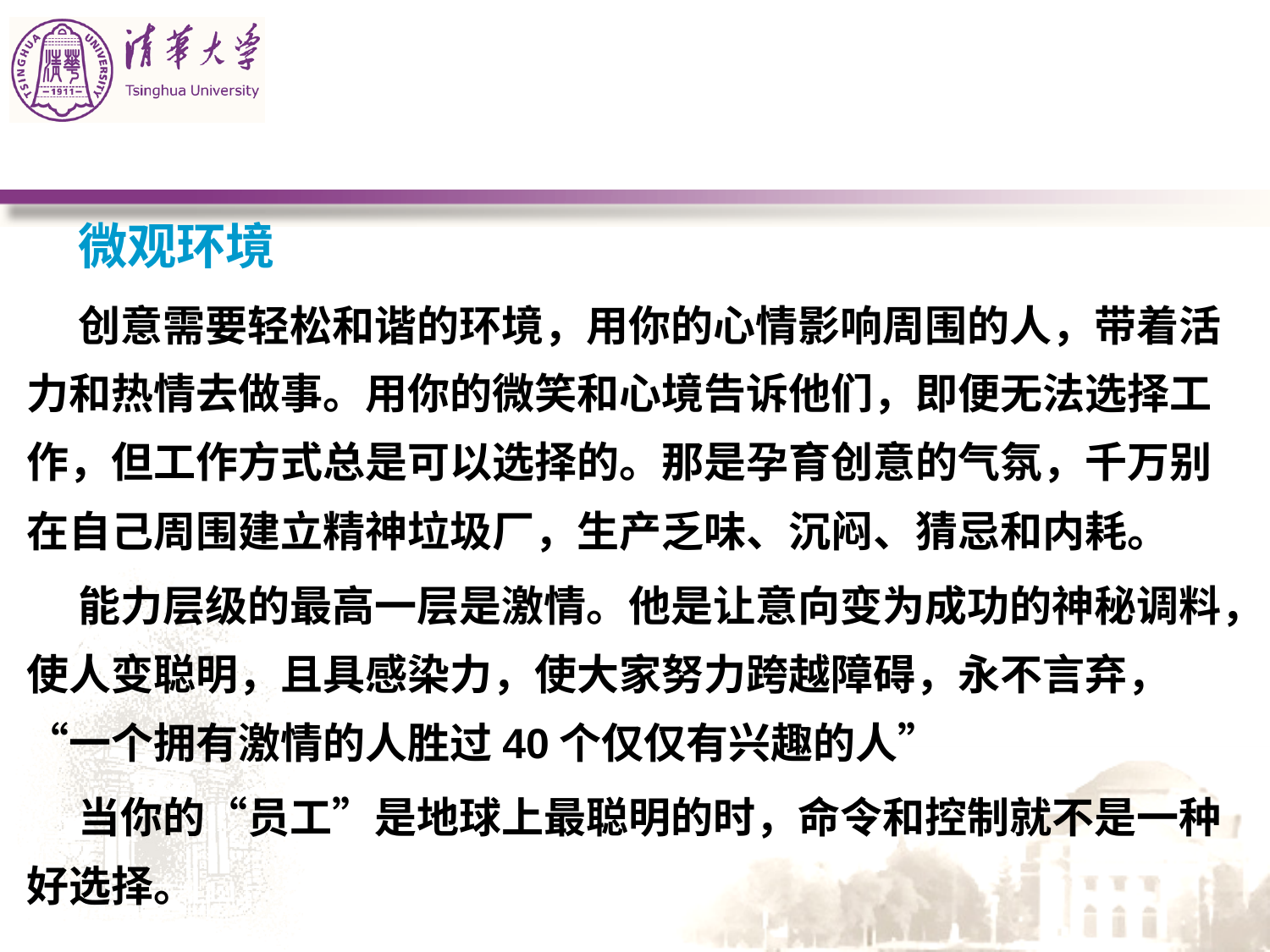

#
微观环境
创意需要轻松和谐的环境，用你的心情影响周围的人，带着活力和热情去做事。用你的微笑和心境告诉他们，即便无法选择工作，但工作方式总是可以选择的。那是孕育创意的气氛，千万别在自己周围建立精神垃圾厂，生产乏味、沉闷、猜忌和内耗。
能力层级的最高一层是激情。他是让意向变为成功的神秘调料，使人变聪明，且具感染力，使大家努力跨越障碍，永不言弃，“一个拥有激情的人胜过40个仅仅有兴趣的人”
当你的“员工”是地球上最聪明的时，命令和控制就不是一种好选择。